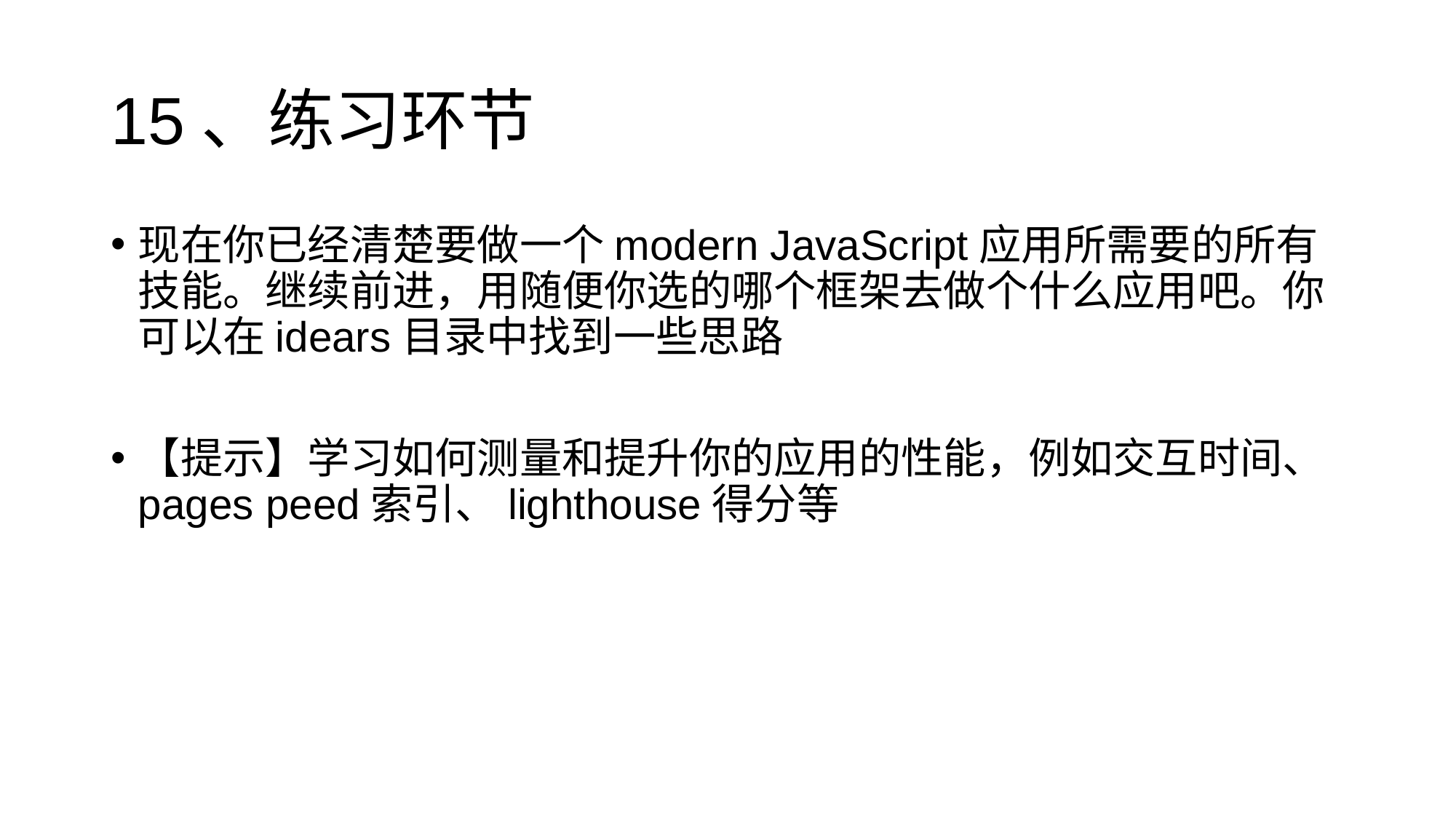

# 15、练习环节
现在你已经清楚要做一个modern JavaScript应用所需要的所有技能。继续前进，用随便你选的哪个框架去做个什么应用吧。你可以在idears目录中找到一些思路

【提示】学习如何测量和提升你的应用的性能，例如交互时间、pages peed索引、lighthouse得分等